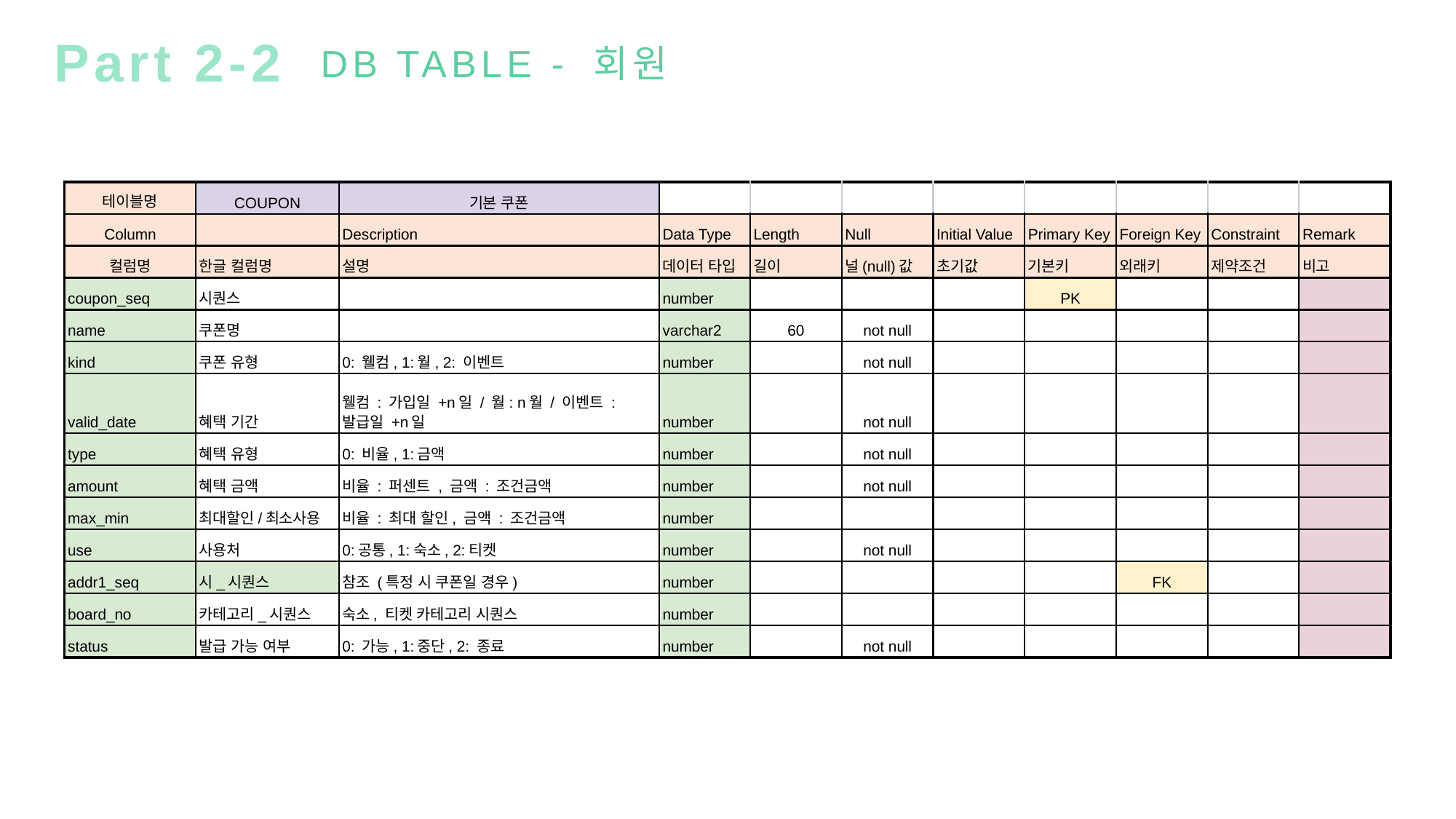

Part 2-2
DB TABLE - 회원
| 테이블명 | COUPON | 기본 쿠폰 |  |  |  |  |  |  |  |  |
| --- | --- | --- | --- | --- | --- | --- | --- | --- | --- | --- |
| Column |  | Description | Data Type | Length | Null | Initial Value | Primary Key | Foreign Key | Constraint | Remark |
| 컬럼명 | 한글 컬럼명 | 설명 | 데이터 타입 | 길이 | 널(null)값 | 초기값 | 기본키 | 외래키 | 제약조건 | 비고 |
| coupon\_seq | 시퀀스 |  | number |  |  |  | PK |  |  |  |
| name | 쿠폰명 |  | varchar2 | 60 | not null |  |  |  |  |  |
| kind | 쿠폰 유형 | 0: 웰컴, 1:월, 2: 이벤트 | number |  | not null |  |  |  |  |  |
| valid\_date | 혜택 기간 | 웰컴 : 가입일 +n일 / 월: n월 / 이벤트 : 발급일 +n일 | number |  | not null |  |  |  |  |  |
| type | 혜택 유형 | 0: 비율, 1:금액 | number |  | not null |  |  |  |  |  |
| amount | 혜택 금액 | 비율 : 퍼센트 , 금액 : 조건금액 | number |  | not null |  |  |  |  |  |
| max\_min | 최대할인/최소사용 | 비율 : 최대 할인, 금액 : 조건금액 | number |  |  |  |  |  |  |  |
| use | 사용처 | 0:공통, 1:숙소, 2:티켓 | number |  | not null |  |  |  |  |  |
| addr1\_seq | 시\_시퀀스 | 참조 (특정 시 쿠폰일 경우) | number |  |  |  |  | FK |  |  |
| board\_no | 카테고리\_시퀀스 | 숙소, 티켓 카테고리 시퀀스 | number |  |  |  |  |  |  |  |
| status | 발급 가능 여부 | 0: 가능, 1:중단, 2: 종료 | number |  | not null |  |  |  |  |  |